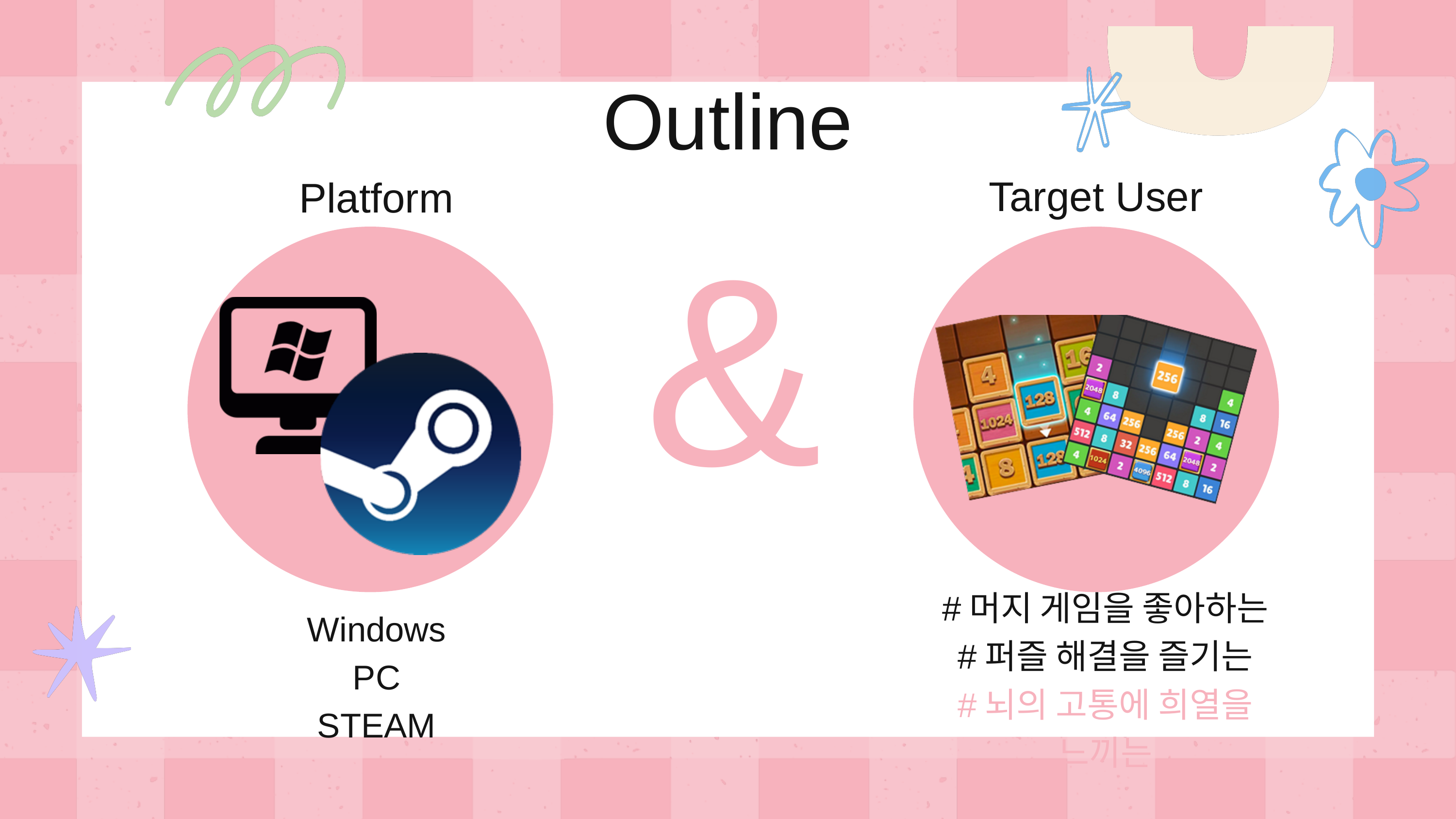

Outline

&
Target User
Platform

#머지 게임을 좋아하는
#퍼즐 해결을 즐기는
#뇌의 고통에 희열을 느끼는
Windows PC
STEAM